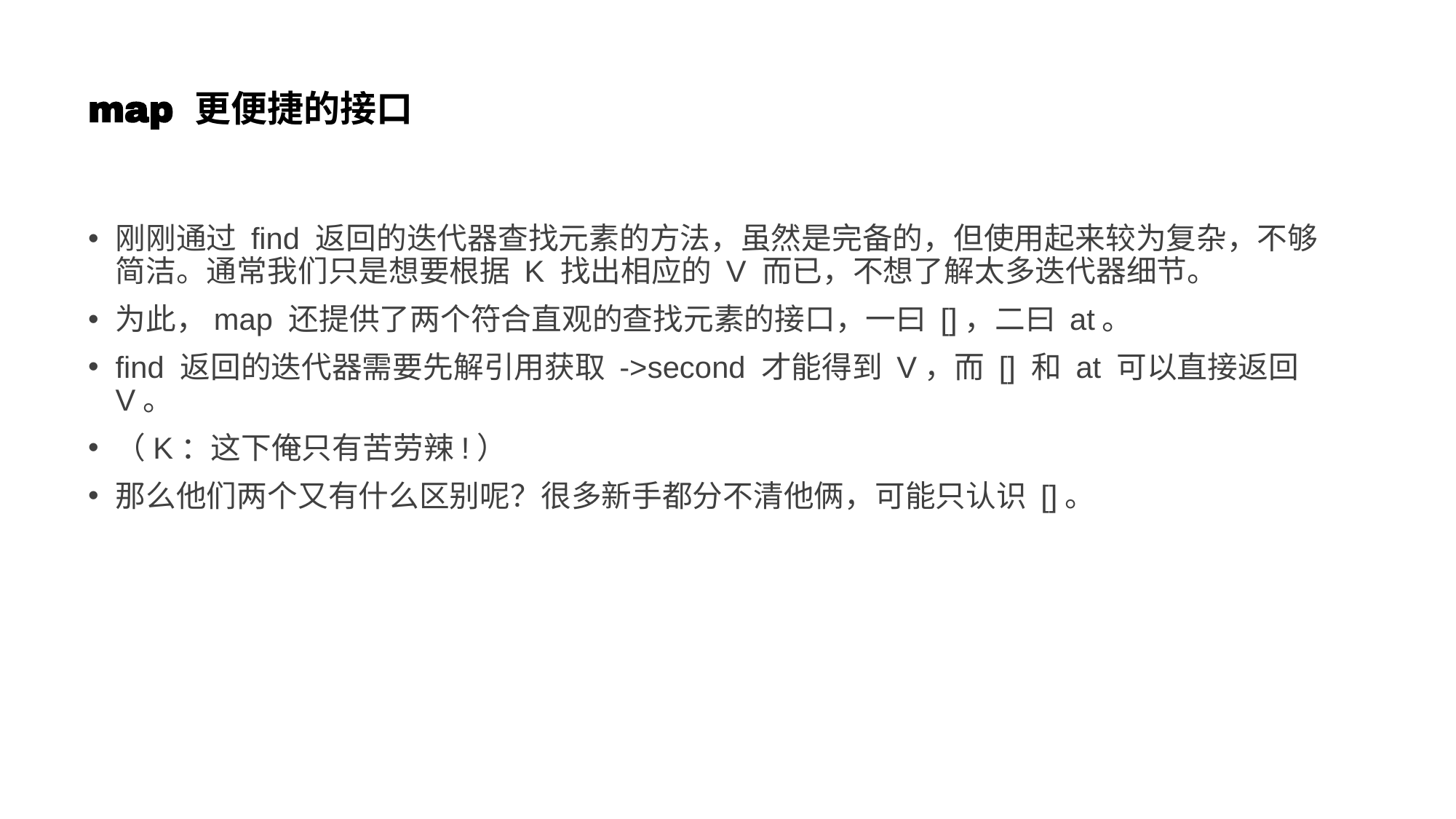

# map 更便捷的接口
刚刚通过 find 返回的迭代器查找元素的方法，虽然是完备的，但使用起来较为复杂，不够简洁。通常我们只是想要根据 K 找出相应的 V 而已，不想了解太多迭代器细节。
为此，map 还提供了两个符合直观的查找元素的接口，一曰 []，二曰 at。
find 返回的迭代器需要先解引用获取 ->second 才能得到 V，而 [] 和 at 可以直接返回 V。
（K：这下俺只有苦劳辣!）
那么他们两个又有什么区别呢？很多新手都分不清他俩，可能只认识 []。